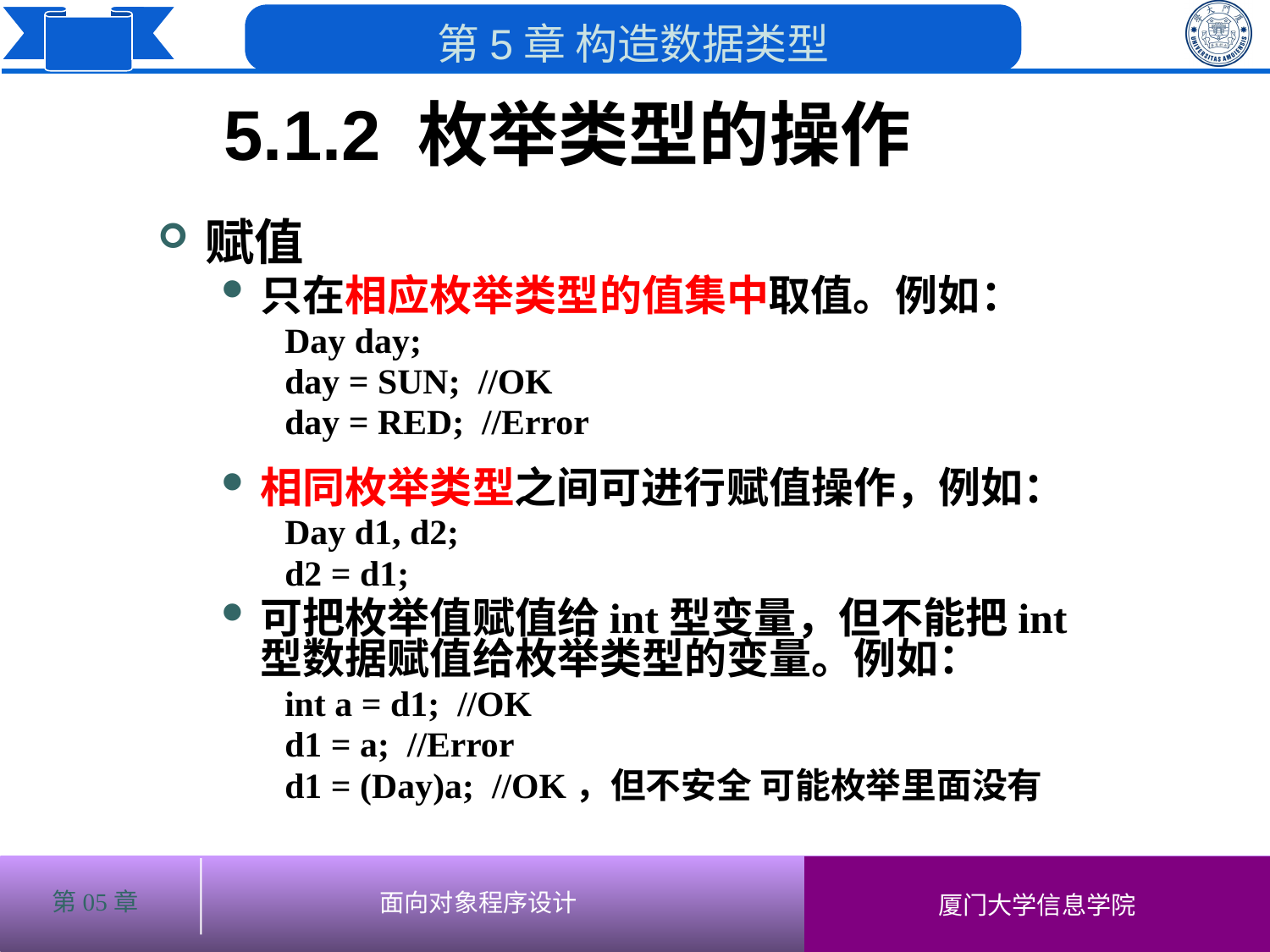

5.1.2 枚举类型的操作
# 赋值
只在相应枚举类型的值集中取值。例如：
Day day;
day = SUN;  //OK
day = RED;  //Error

相同枚举类型之间可进行赋值操作，例如：
Day d1, d2;
d2 = d1;
可把枚举值赋值给int型变量，但不能把int型数据赋值给枚举类型的变量。例如：
int a = d1;  //OK
d1 = a;  //Error
d1 = (Day)a;  //OK，但不安全 可能枚举里面没有

5